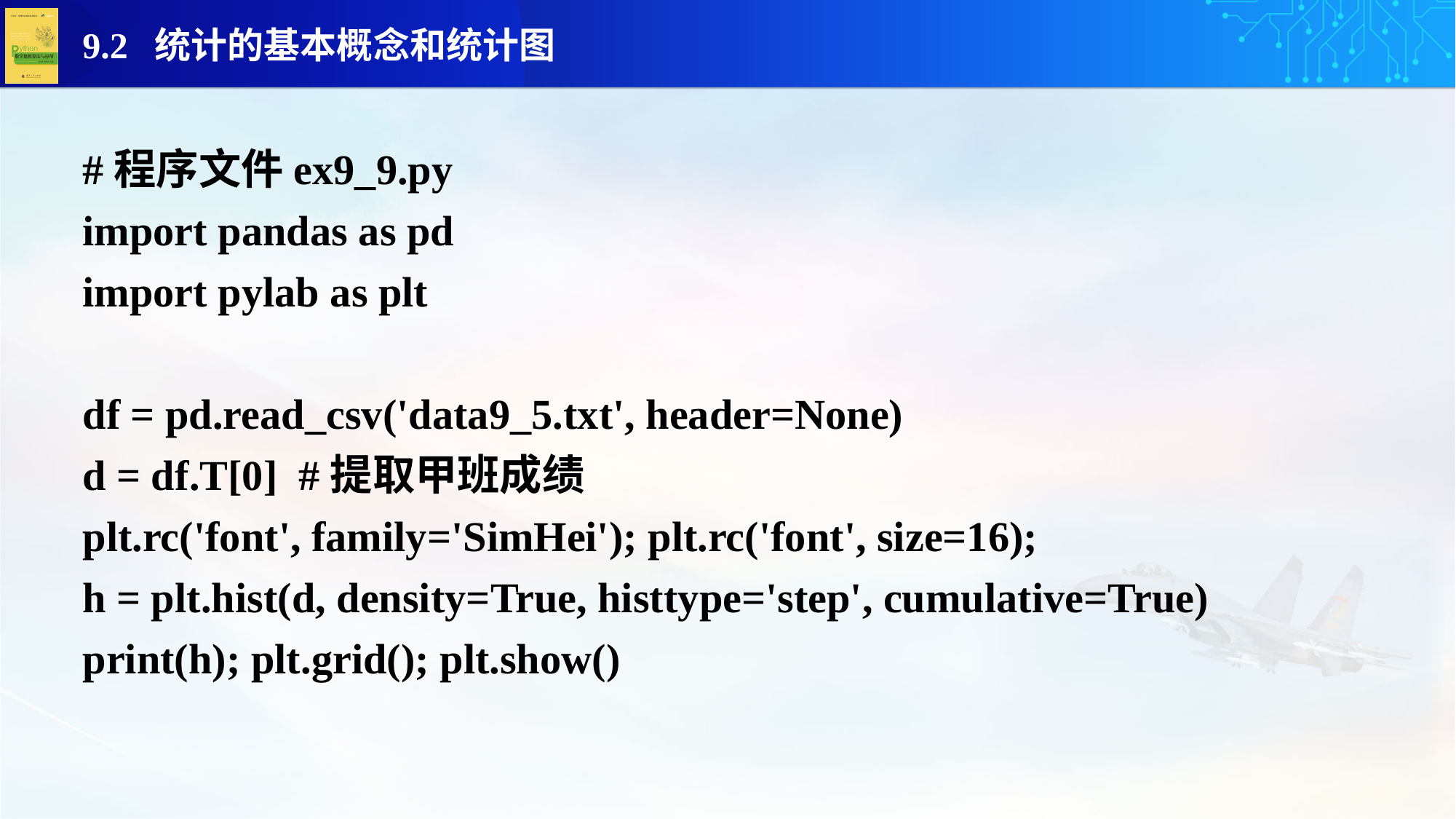

#程序文件ex9_9.py
import pandas as pd
import pylab as plt

df = pd.read_csv('data9_5.txt', header=None)
d = df.T[0]  #提取甲班成绩
plt.rc('font', family='SimHei'); plt.rc('font', size=16);
h = plt.hist(d, density=True, histtype='step', cumulative=True)
print(h); plt.grid(); plt.show()